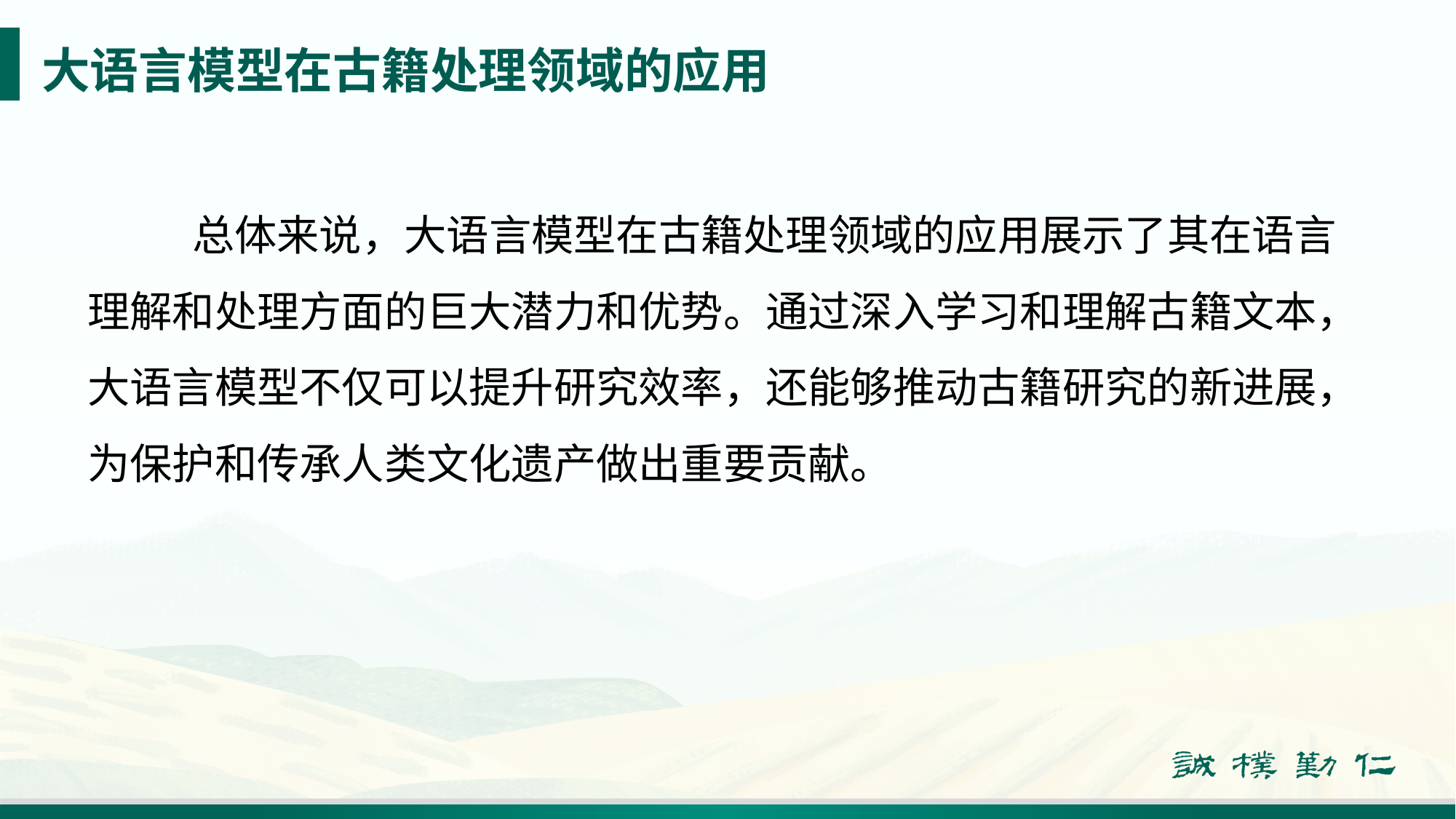

大语言模型在古籍处理领域的应用
          总体来说，大语言模型在古籍处理领域的应用展示了其在语言理解和处理方面的巨大潜力和优势。通过深入学习和理解古籍文本，大语言模型不仅可以提升研究效率，还能够推动古籍研究的新进展，为保护和传承人类文化遗产做出重要贡献。